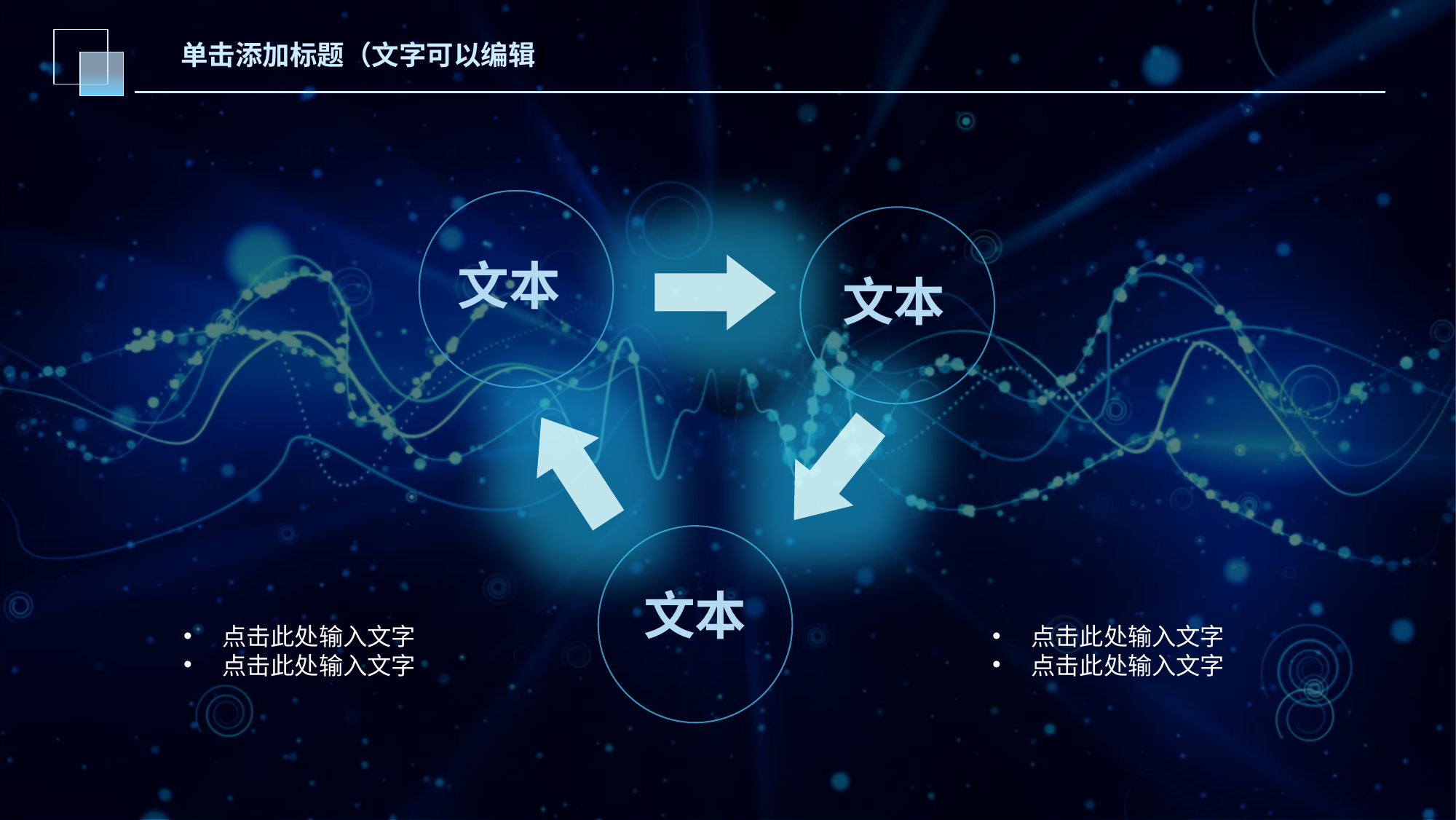

单击添加标题（文字可以编辑）

文本

文本

文本
点击此处输入文字
点击此处输入文字
点击此处输入文字
点击此处输入文字